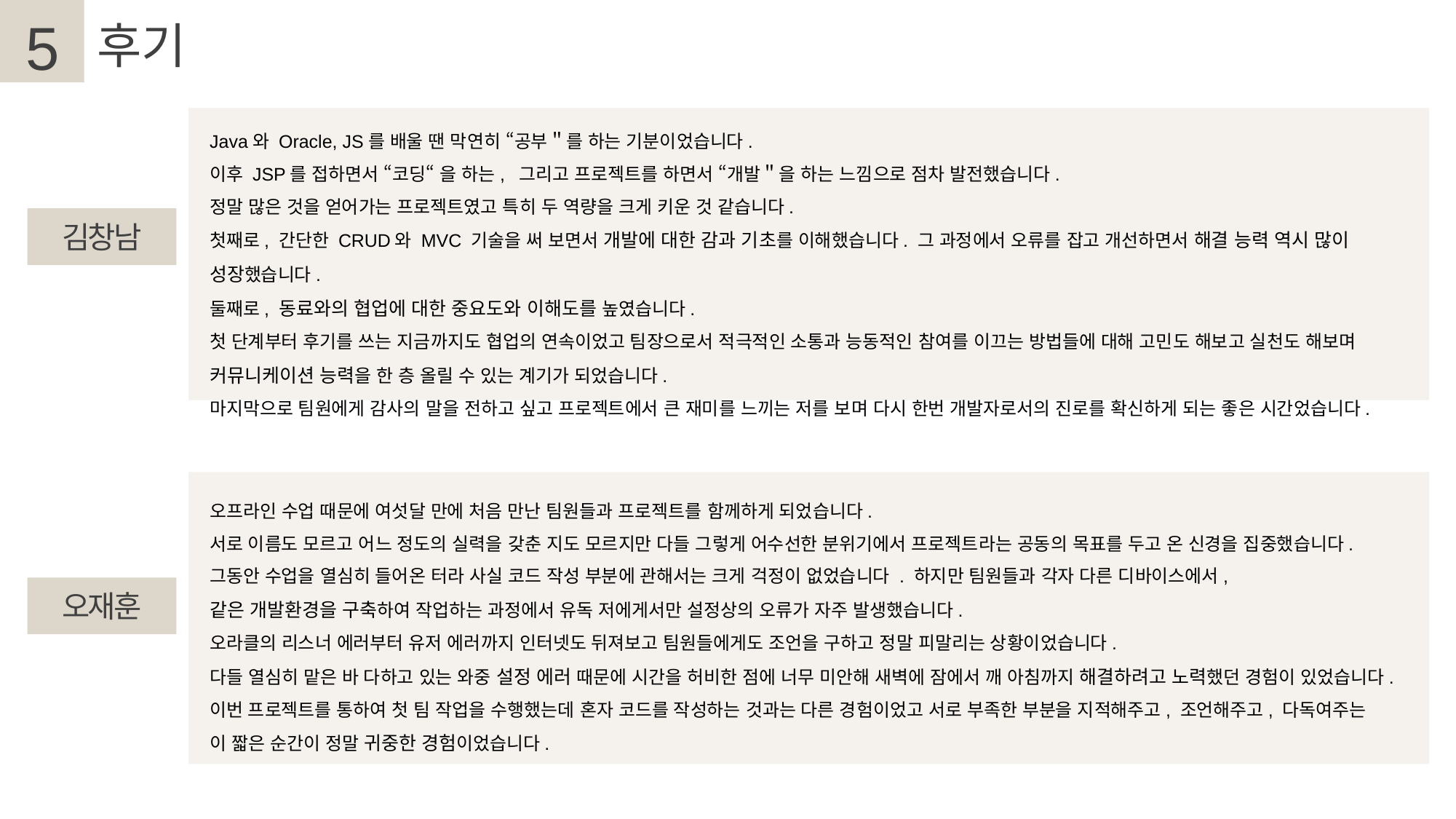

5
후기

Java와 Oracle, JS를 배울 땐 막연히 “공부＂를 하는 기분이었습니다.
이후 JSP를 접하면서 “코딩“ 을 하는,  그리고 프로젝트를 하면서 “개발＂을 하는 느낌으로 점차 발전했습니다.
정말 많은 것을 얻어가는 프로젝트였고 특히 두 역량을 크게 키운 것 같습니다.
첫째로, 간단한 CRUD와 MVC 기술을 써 보면서 개발에 대한 감과 기초를 이해했습니다. 그 과정에서 오류를 잡고 개선하면서 해결 능력 역시 많이 성장했습니다.
둘째로, 동료와의 협업에 대한 중요도와 이해도를 높였습니다.
첫 단계부터 후기를 쓰는 지금까지도 협업의 연속이었고 팀장으로서 적극적인 소통과 능동적인 참여를 이끄는 방법들에 대해 고민도 해보고 실천도 해보며
커뮤니케이션 능력을 한 층 올릴 수 있는 계기가 되었습니다.
마지막으로 팀원에게 감사의 말을 전하고 싶고 프로젝트에서 큰 재미를 느끼는 저를 보며 다시 한번 개발자로서의 진로를 확신하게 되는 좋은 시간었습니다.

김창남

오프라인 수업 때문에 여섯달 만에 처음 만난 팀원들과 프로젝트를 함께하게 되었습니다.
서로 이름도 모르고 어느 정도의 실력을 갖춘 지도 모르지만 다들 그렇게 어수선한 분위기에서 프로젝트라는 공동의 목표를 두고 온 신경을 집중했습니다.
그동안 수업을 열심히 들어온 터라 사실 코드 작성 부분에 관해서는 크게 걱정이 없었습니다 . 하지만 팀원들과 각자 다른 디바이스에서,
같은 개발환경을 구축하여 작업하는 과정에서 유독 저에게서만 설정상의 오류가 자주 발생했습니다.
오라클의 리스너 에러부터 유저 에러까지 인터넷도 뒤져보고 팀원들에게도 조언을 구하고 정말 피말리는 상황이었습니다.
다들 열심히 맡은 바 다하고 있는 와중 설정 에러 때문에 시간을 허비한 점에 너무 미안해 새벽에 잠에서 깨 아침까지 해결하려고 노력했던 경험이 있었습니다.
이번 프로젝트를 통하여 첫 팀 작업을 수행했는데 혼자 코드를 작성하는 것과는 다른 경험이었고 서로 부족한 부분을 지적해주고, 조언해주고, 다독여주는
이 짧은 순간이 정말 귀중한 경험이었습니다.

오재훈